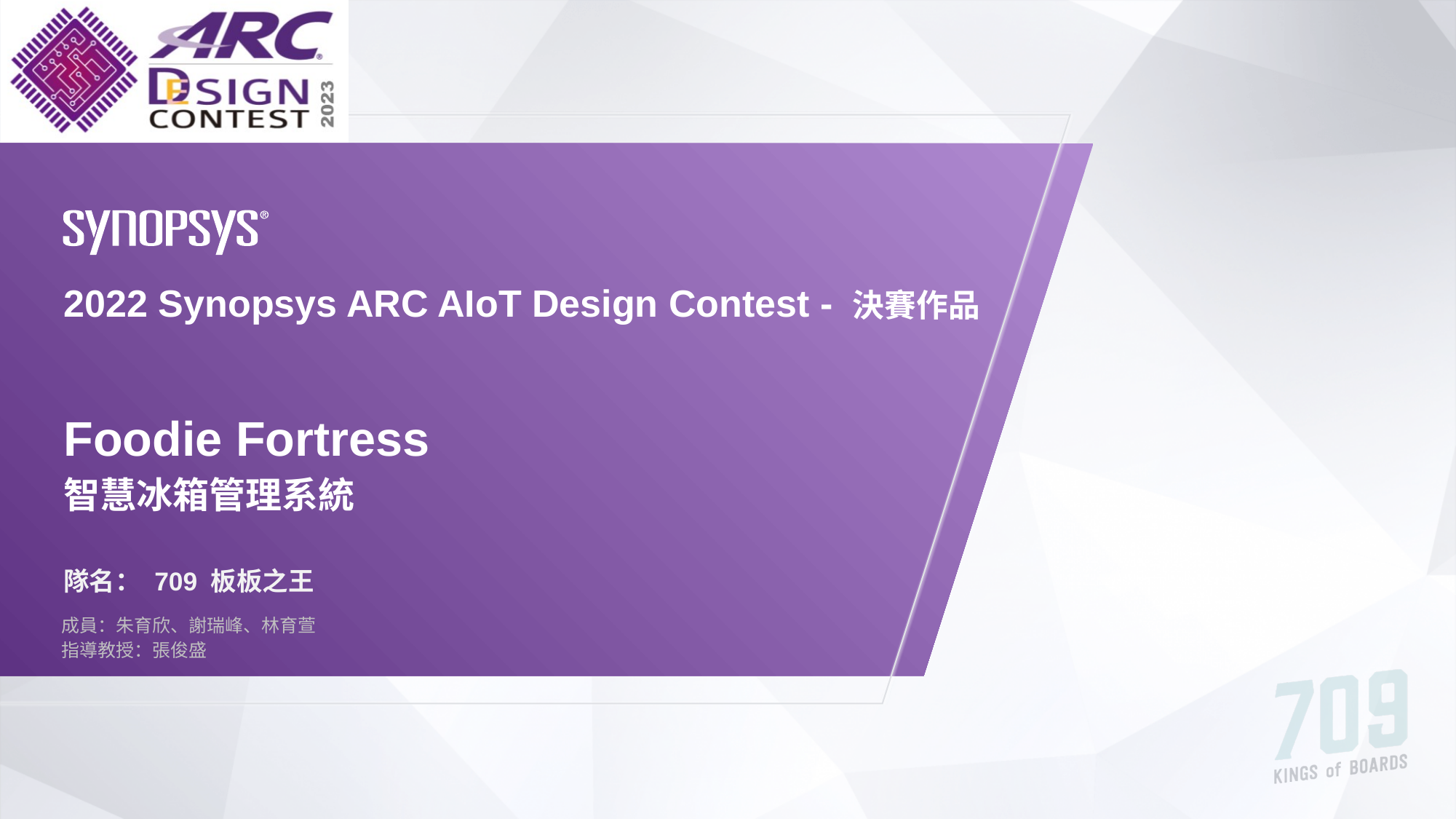

2022 Synopsys ARC AIoT Design Contest - 決賽作品
Foodie Fortress
智慧冰箱管理系統
隊名： 709 板板之王
成員：朱育欣、謝瑞峰、林育萱
指導教授：張俊盛